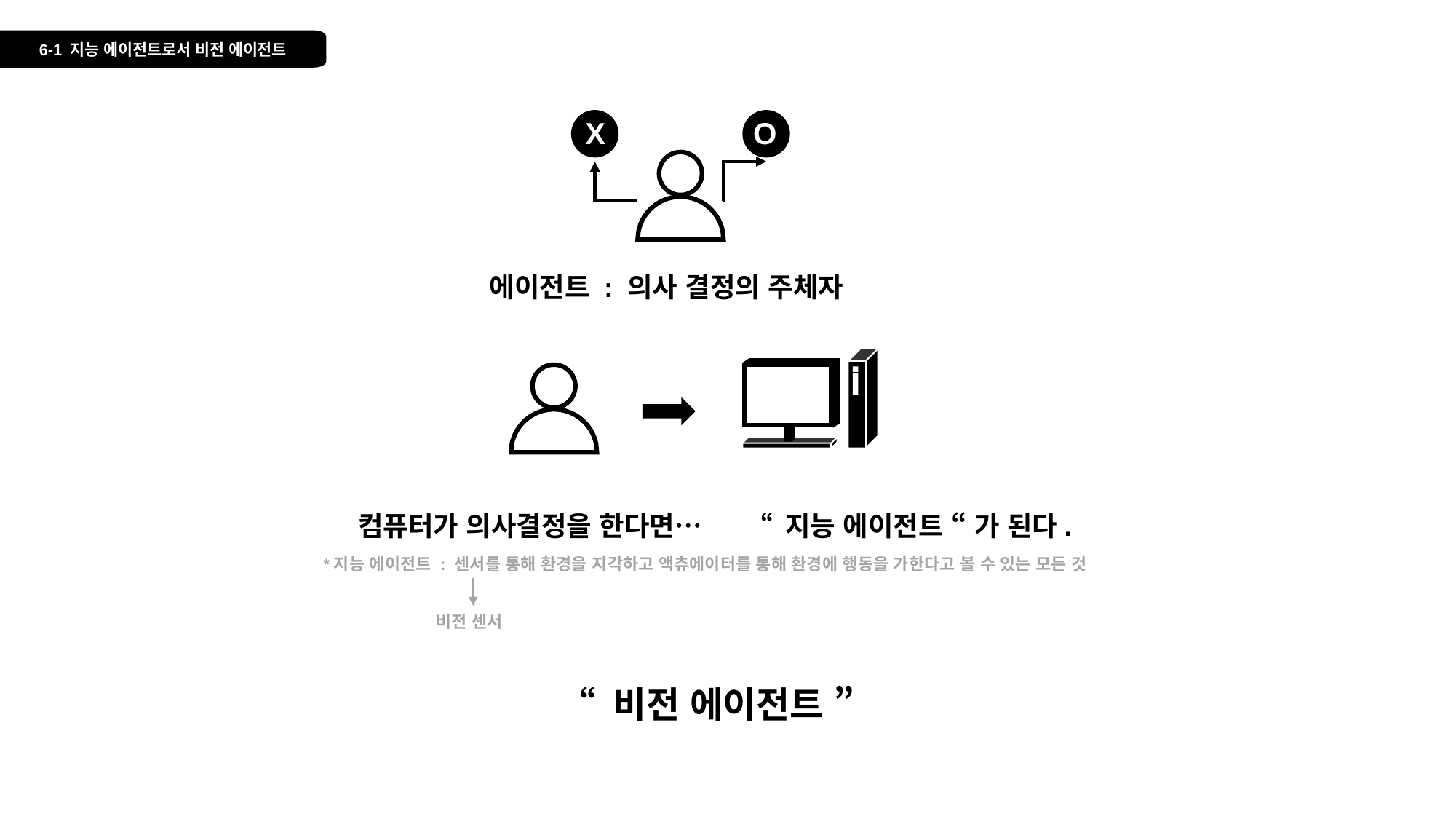

6-1 지능 에이전트로서 비전 에이전트
X
O

에이전트 : 의사 결정의 주체자

컴퓨터가 의사결정을 한다면…
“ 지능 에이전트 “ 가 된다.
*지능 에이전트 : 센서를 통해 환경을 지각하고 액츄에이터를 통해 환경에 행동을 가한다고 볼 수 있는 모든 것
비전 센서
“ 비전 에이전트 ”